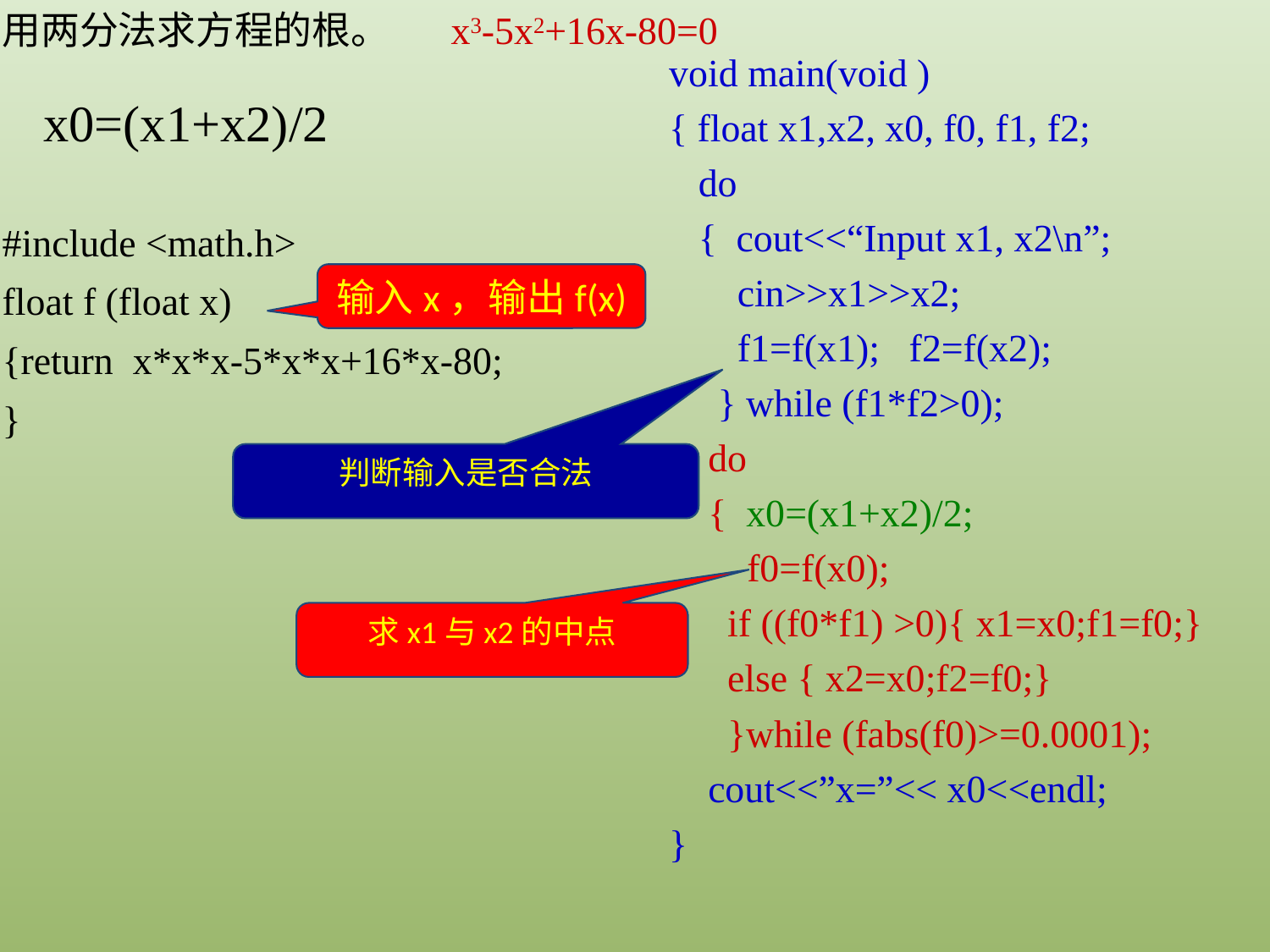

用两分法求方程的根。      x3-5x2+16x-80=0
void main(void )
{ float x1,x2, x0, f0, f1, f2;
   do
   {  cout<<“Input x1, x2\n”;
       cin>>x1>>x2;
       f1=f(x1);   f2=f(x2);
     } while (f1*f2>0);
    do
    {  x0=(x1+x2)/2;
        f0=f(x0);
      if ((f0*f1) >0){ x1=x0;f1=f0;}
      else { x2=x0;f2=f0;}
      }while (fabs(f0)>=0.0001);
    cout<<”x=”<< x0<<endl;
}
x0=(x1+x2)/2
#include <math.h>
float f (float x)
{return  x*x*x-5*x*x+16*x-80;
}
输入x，输出f(x)
判断输入是否合法
求x1与x2的中点
284